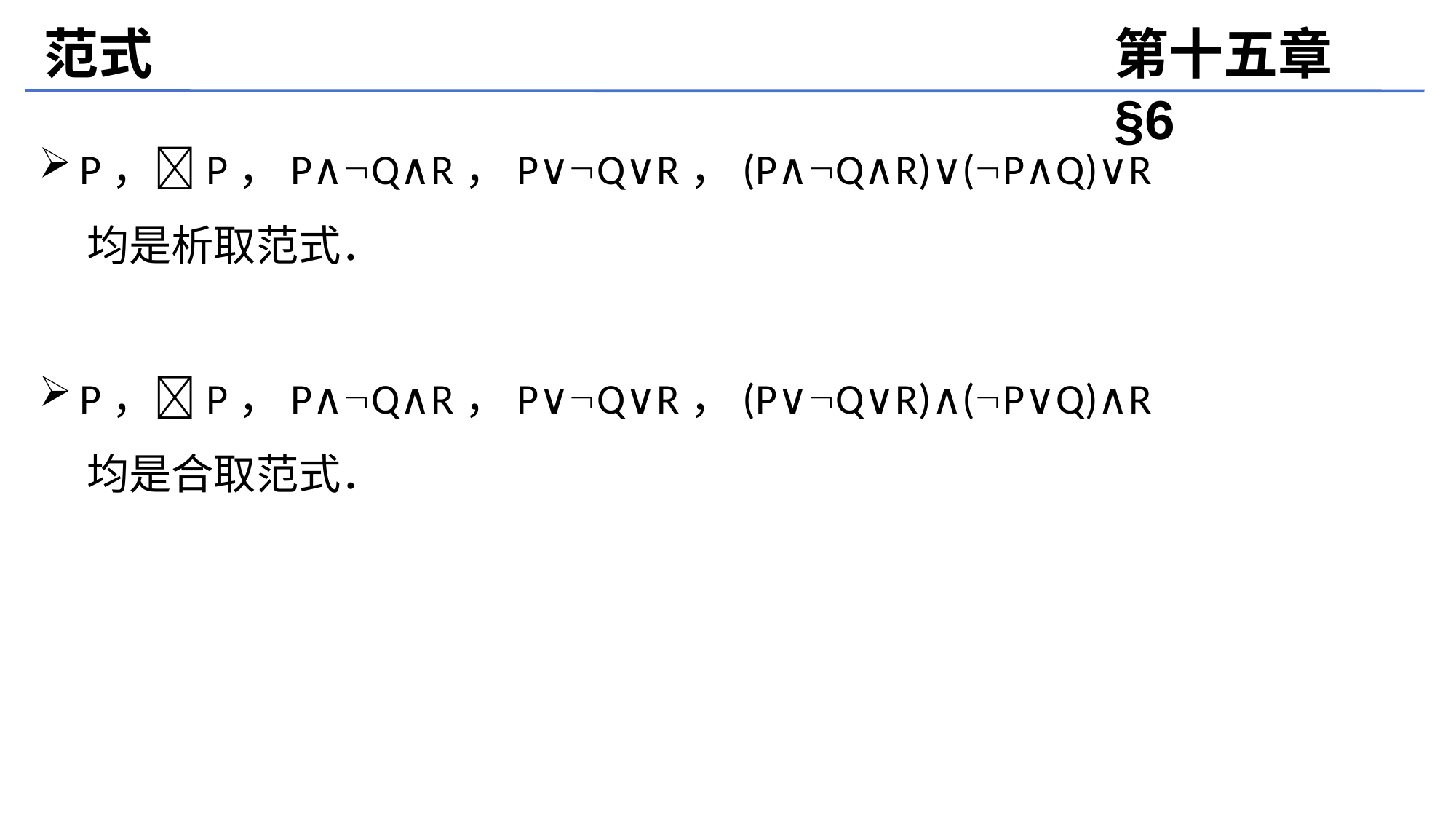

范式
第十五章 §6
P，¬P，P∧¬Q∧R，P∨¬Q∨R，(P∧¬Q∧R)∨(¬P∧Q)∨R
    均是析取范式．

P，¬P，P∧¬Q∧R，P∨¬Q∨R，(P∨¬Q∨R)∧(¬P∨Q)∧R
    均是合取范式．